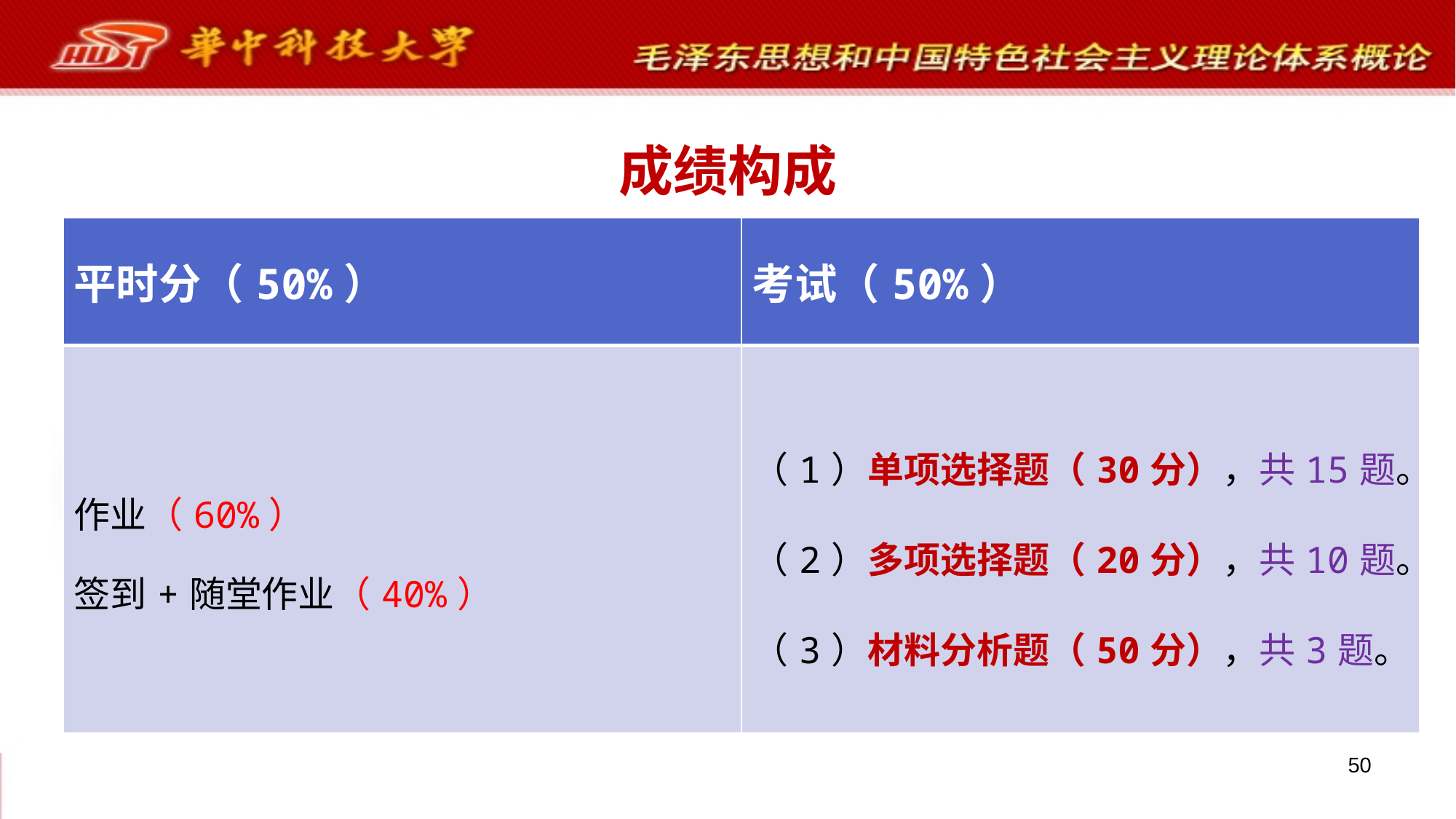

成绩构成
| 平时分（50%） | 考试（50%） |
| --- | --- |
| 作业（60%） 签到+随堂作业（40%） | （1）单项选择题（30分），共15题。 （2）多项选择题（20分），共10题。 （3）材料分析题（50分），共3题。 |
50